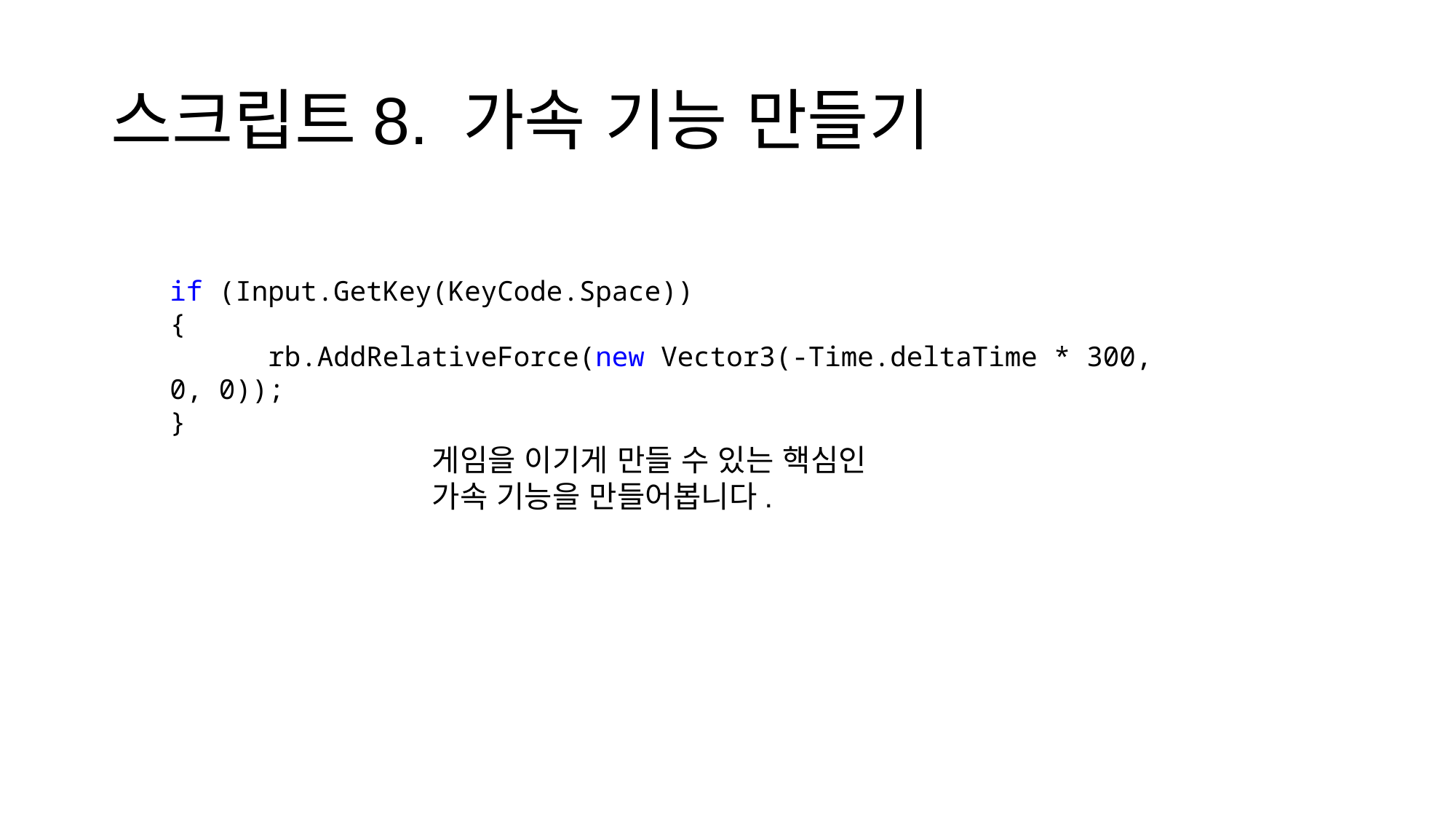

# 스크립트8. 가속 기능 만들기
if (Input.GetKey(KeyCode.Space))
{
      rb.AddRelativeForce(new Vector3(-Time.deltaTime * 300, 0, 0));
}
게임을 이기게 만들 수 있는 핵심인
가속 기능을 만들어봅니다.